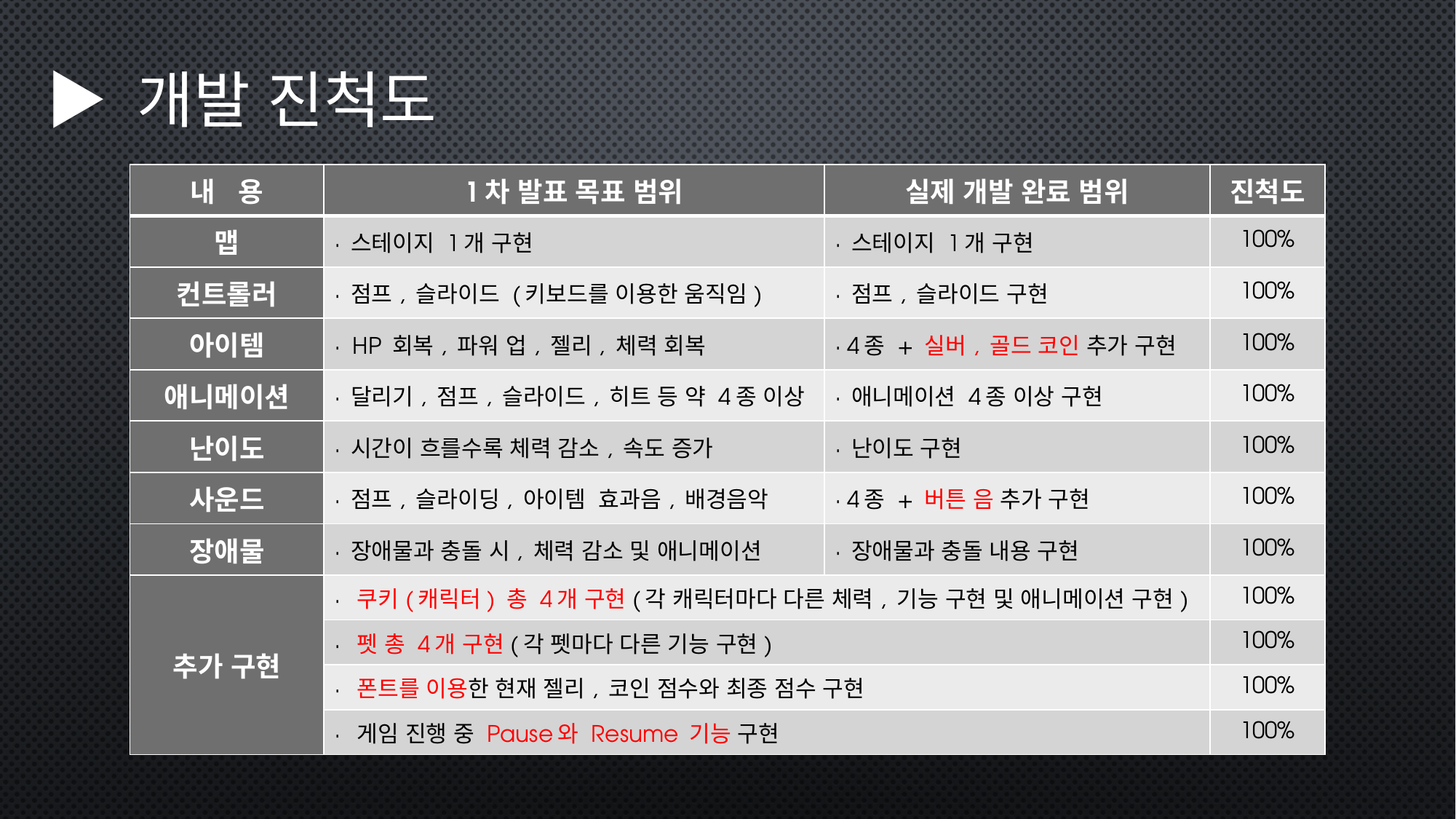

# ▶ 개발 진척도
| 내 용 | 1차 발표 목표 범위 | 실제 개발 완료 범위 | 진척도 |
| --- | --- | --- | --- |
| 맵 | · 스테이지 1개 구현 | · 스테이지 1개 구현 | 100% |
| 컨트롤러 | · 점프, 슬라이드 (키보드를 이용한 움직임) | · 점프, 슬라이드 구현 | 100% |
| 아이템 | · HP 회복, 파워 업, 젤리, 체력 회복 | · 4종 + 실버, 골드 코인 추가 구현 | 100% |
| 애니메이션 | · 달리기, 점프, 슬라이드, 히트 등 약 4종 이상 | · 애니메이션 4종 이상 구현 | 100% |
| 난이도 | · 시간이 흐를수록 체력 감소, 속도 증가 | · 난이도 구현 | 100% |
| 사운드 | · 점프, 슬라이딩, 아이템 효과음, 배경음악 | · 4종 + 버튼 음 추가 구현 | 100% |
| 장애물 | · 장애물과 충돌 시, 체력 감소 및 애니메이션 | · 장애물과 충돌 내용 구현 | 100% |
| 추가 구현 | · 쿠키(캐릭터) 총 4개 구현(각 캐릭터마다 다른 체력, 기능 구현 및 애니메이션 구현) |  | 100% |
|  | · 펫 총 4개 구현(각 펫마다 다른 기능 구현) |  | 100% |
|  | · 폰트를 이용한 현재 젤리, 코인 점수와 최종 점수 구현 |  | 100% |
|  | · 게임 진행 중 Pause와 Resume 기능 구현 |  | 100% |